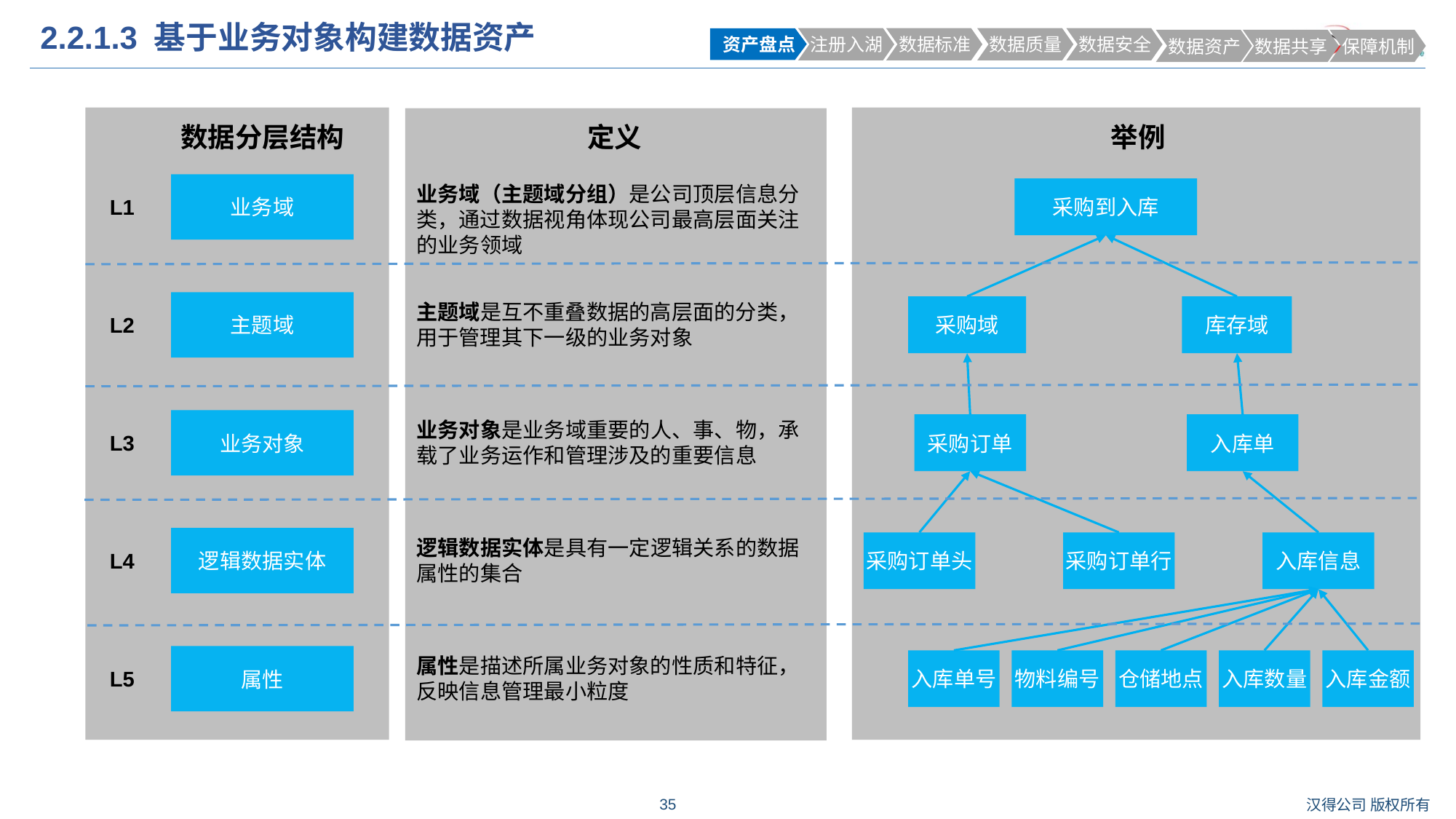

# 2.2.1.3 基于业务对象构建数据资产
  资产盘点
  注册入湖
  数据标准
  数据质量
  数据安全
  数据资产
  数据共享
  保障机制

数据分层结构
业务域
主题域
业务对象
逻辑数据实体
属性
定义
业务域（主题域分组）是公司顶层信息分类，通过数据视角体现公司最高层面关注的业务领域
主题域是互不重叠数据的高层面的分类，用于管理其下一级的业务对象
业务对象是业务域重要的人、事、物，承载了业务运作和管理涉及的重要信息
逻辑数据实体是具有一定逻辑关系的数据属性的集合
属性是描述所属业务对象的性质和特征，反映信息管理最小粒度
举例
采购到入库
采购域
库存域
采购订单
入库单
采购订单头
采购订单行
入库信息
入库单号
物料编号
仓储地点
入库数量
入库金额
L1
L2
L3
L4
L5